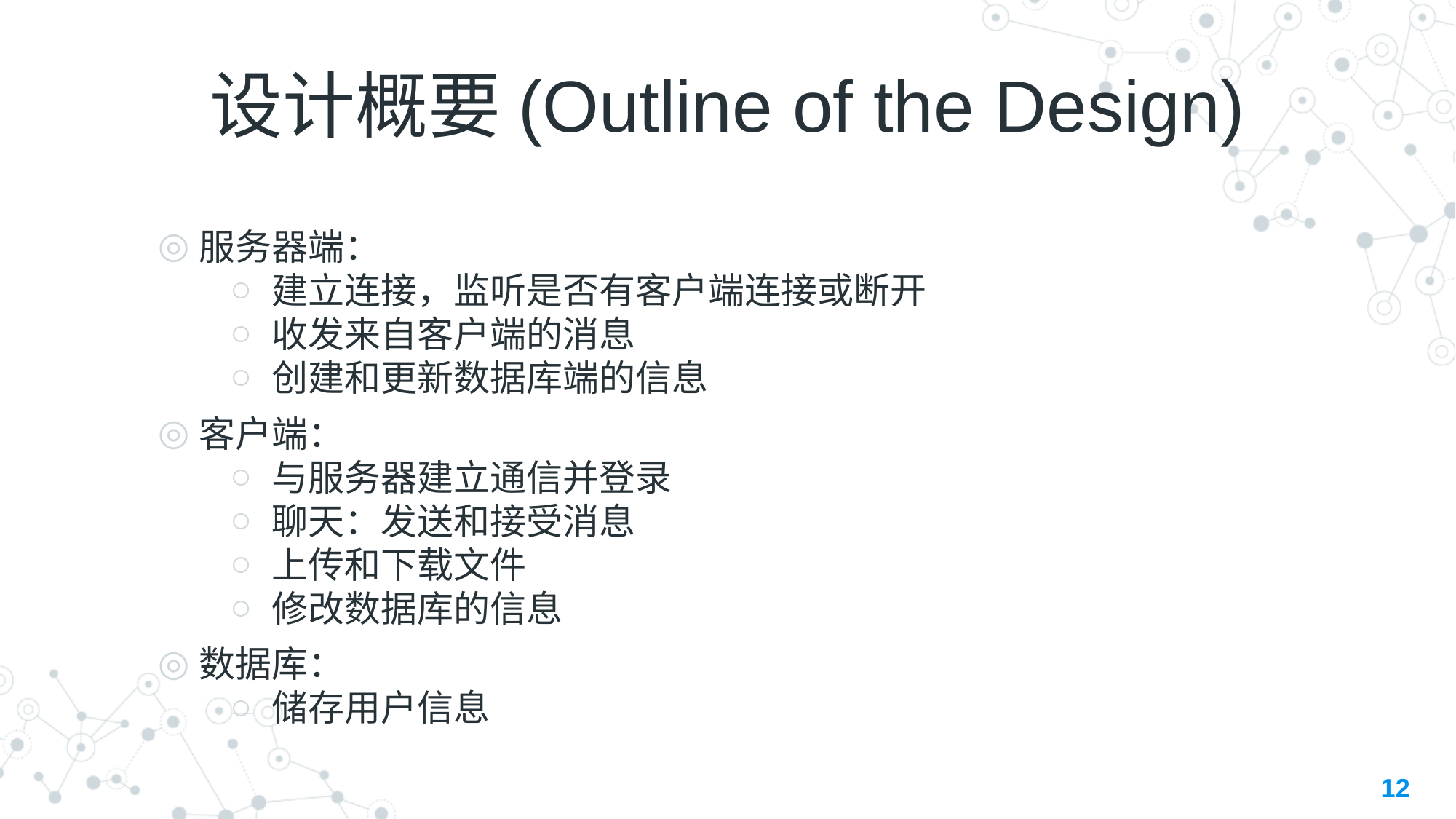

# 设计概要(Outline of the Design)

服务器端：
建立连接，监听是否有客户端连接或断开
收发来自客户端的消息
创建和更新数据库端的信息
客户端：
与服务器建立通信并登录
聊天：发送和接受消息
上传和下载文件
修改数据库的信息
数据库：
储存用户信息

12